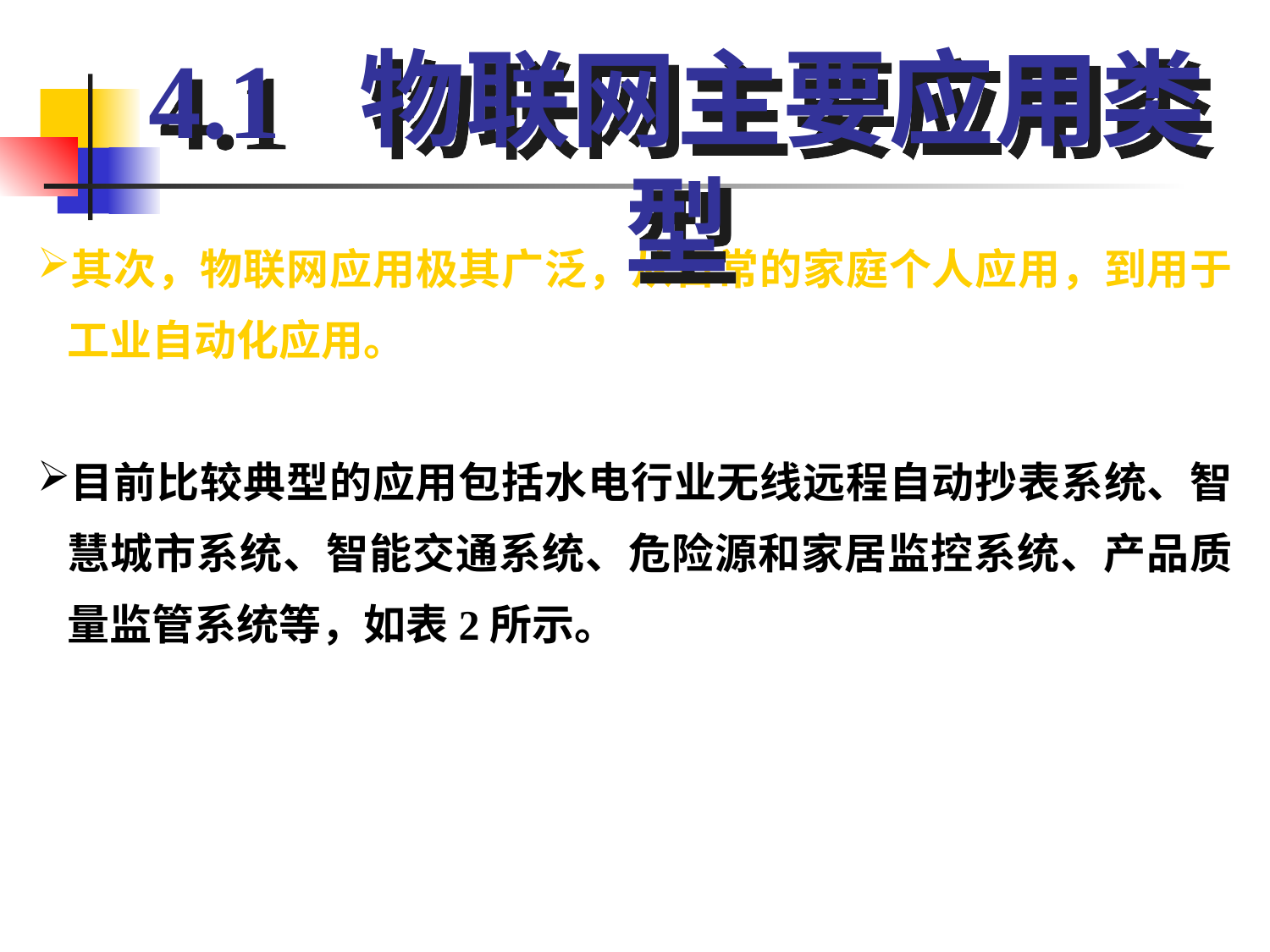

4.1  物联网主要应用类型
其次，物联网应用极其广泛，从日常的家庭个人应用，到用于工业自动化应用。

目前比较典型的应用包括水电行业无线远程自动抄表系统、智慧城市系统、智能交通系统、危险源和家居监控系统、产品质量监管系统等，如表2所示。